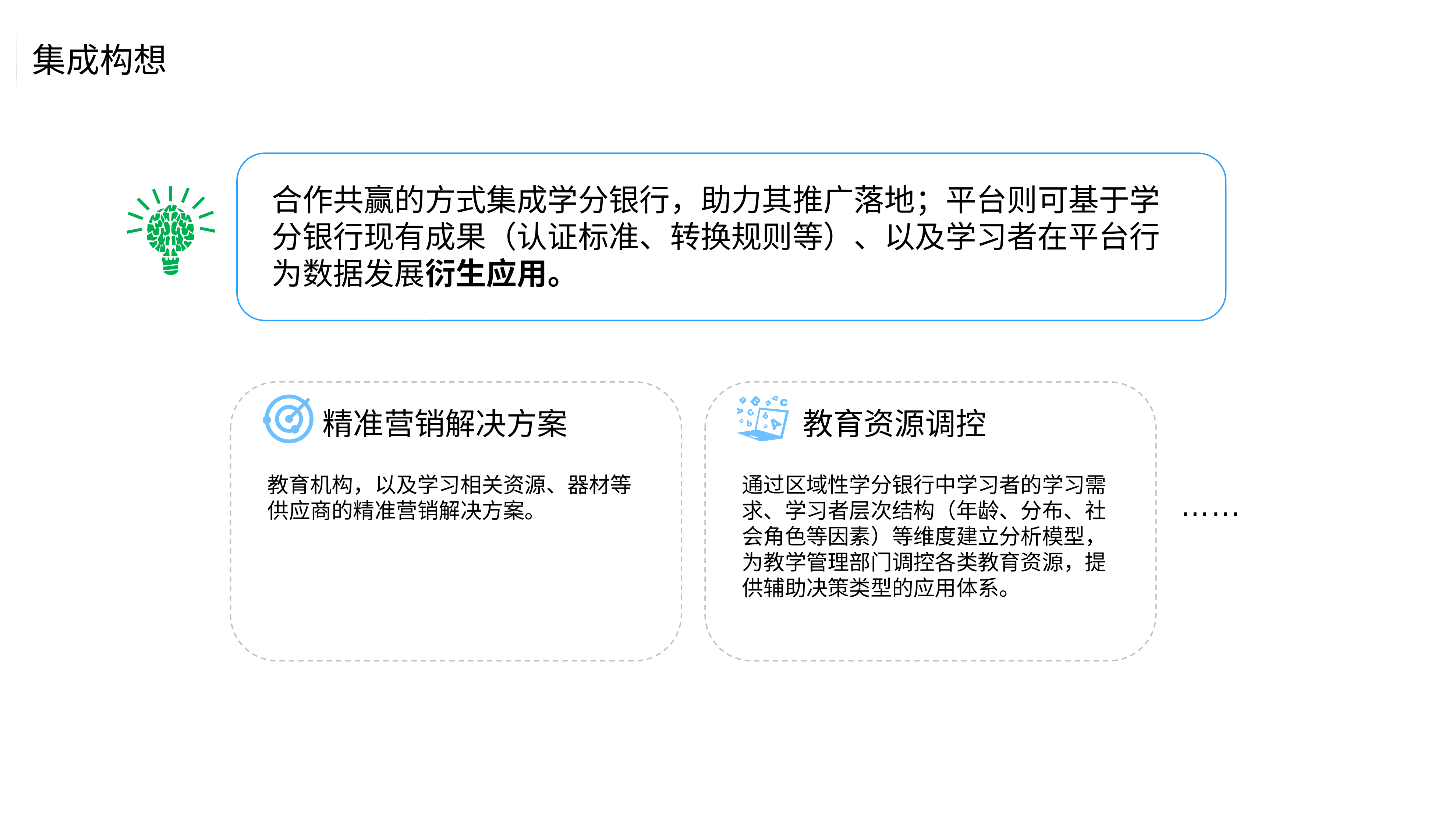

集成构想

合作共赢的方式集成学分银行，助力其推广落地；平台则可基于学分银行现有成果（认证标准、转换规则等）、以及学习者在平台行为数据发展衍生应用。

精准营销解决方案
教育机构，以及学习相关资源、器材等供应商的精准营销解决方案。

教育资源调控
通过区域性学分银行中学习者的学习需求、学习者层次结构（年龄、分布、社会角色等因素）等维度建立分析模型，为教学管理部门调控各类教育资源，提供辅助决策类型的应用体系。
……